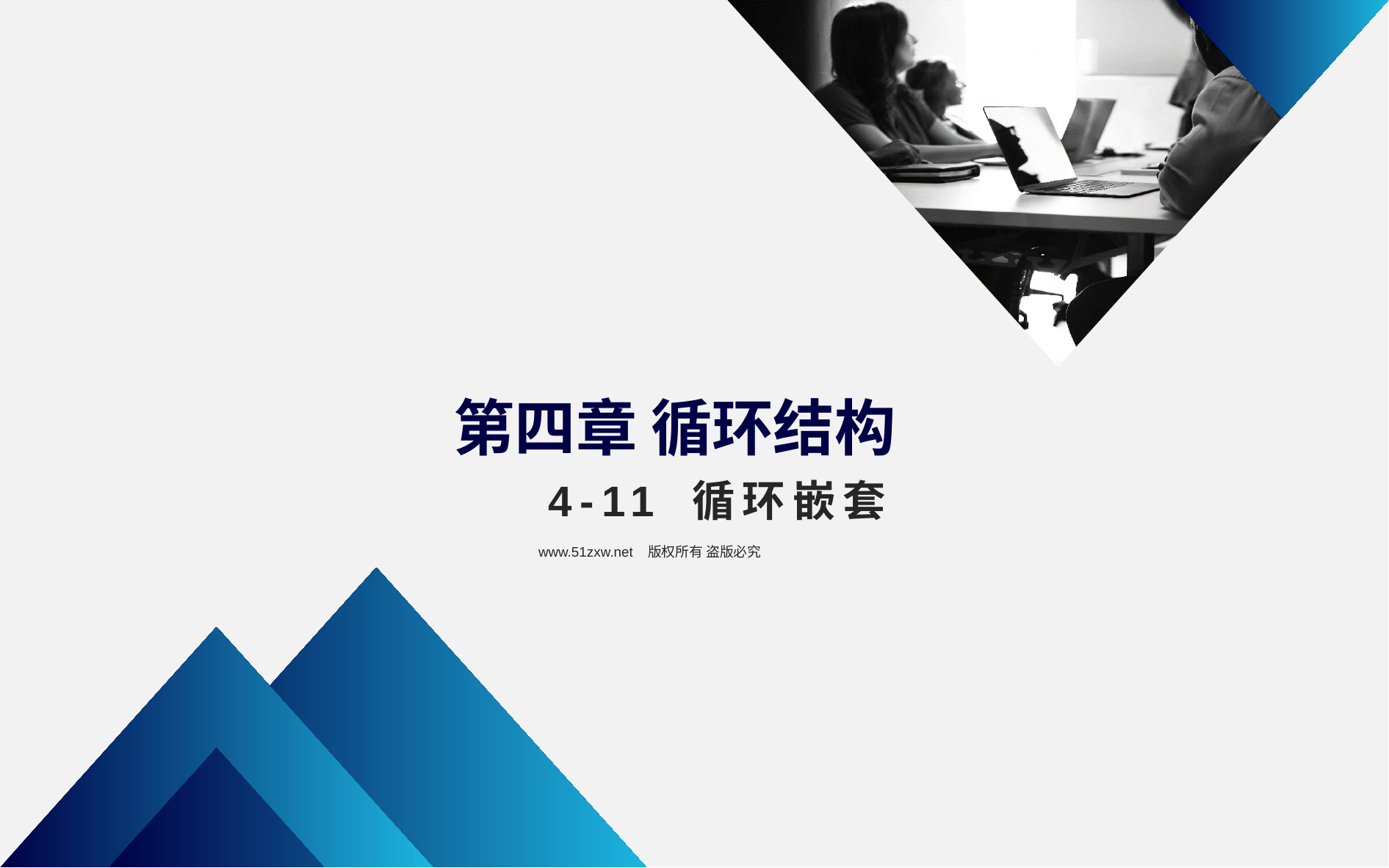

第四章 循环结构
4-11 循环嵌套
www.51zxw.net   版权所有 盗版必究